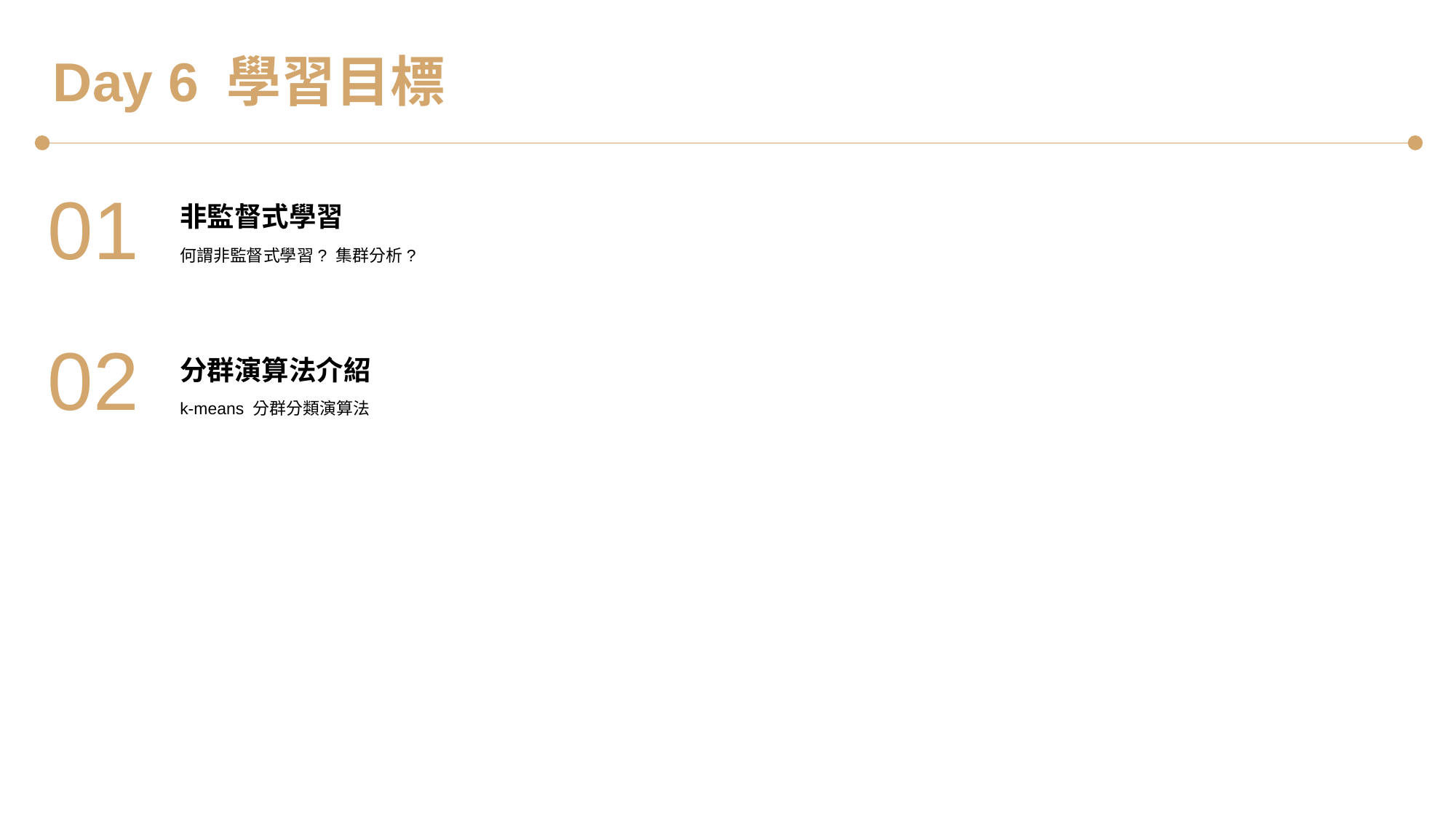

Day 6 學習目標
01
非監督式學習
何謂非監督式學習? 集群分析?
02
分群演算法介紹
k-means 分群分類演算法